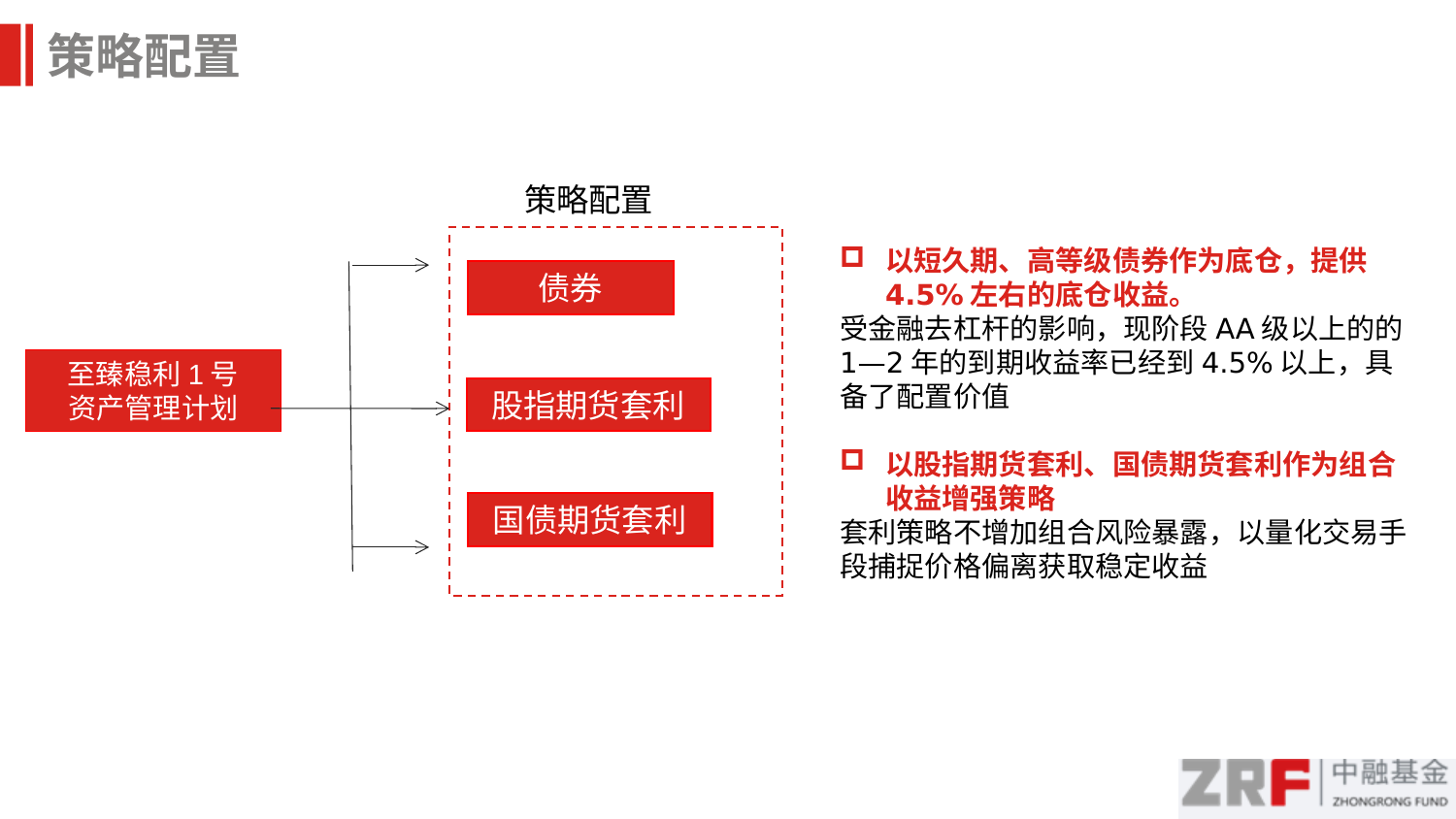

策略配置

策略配置

债券
至臻稳利1号
资产管理计划
股指期货套利
国债期货套利
以短久期、高等级债券作为底仓，提供4.5%左右的底仓收益。
受金融去杠杆的影响，现阶段AA级以上的的1—2年的到期收益率已经到4.5%以上，具备了配置价值

以股指期货套利、国债期货套利作为组合收益增强策略
套利策略不增加组合风险暴露，以量化交易手段捕捉价格偏离获取稳定收益